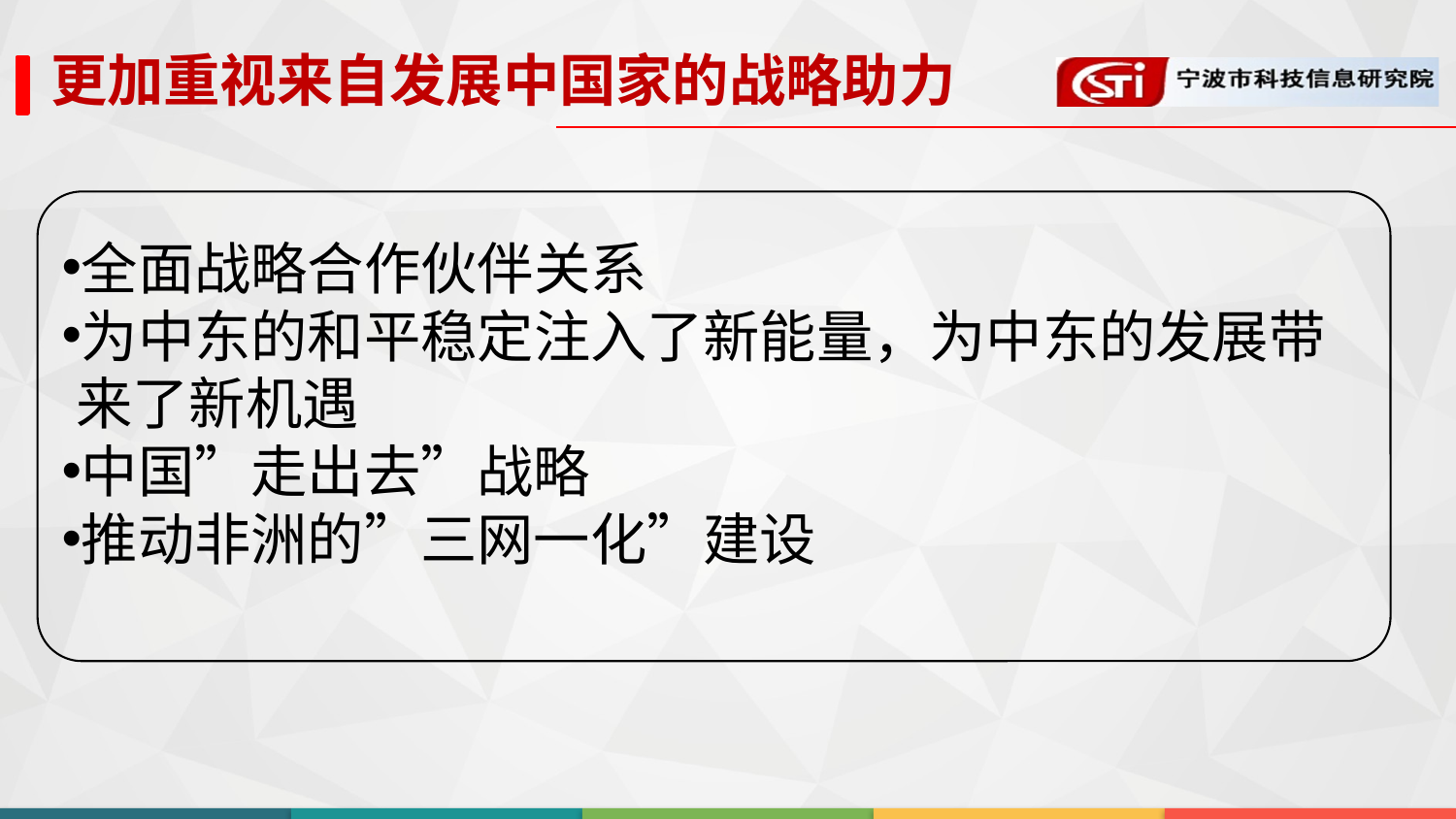

更加重视来自发展中国家的战略助力

全面战略合作伙伴关系
为中东的和平稳定注入了新能量，为中东的发展带来了新机遇
中国”走出去”战略
推动非洲的”三网一化”建设